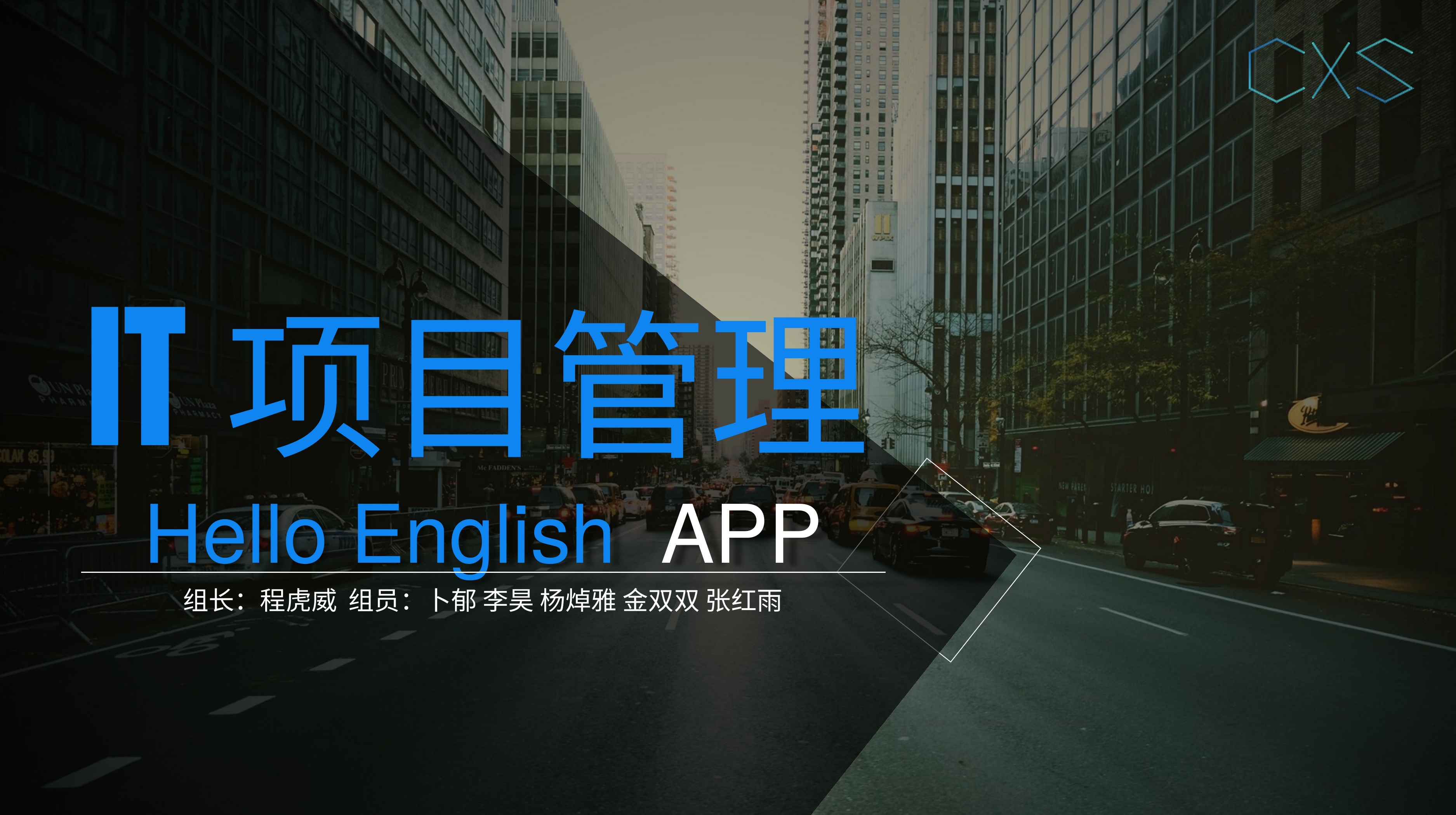

IT项目管理
Hello English  APP

组长：程虎威  组员：卜郁 李昊 杨焯雅 金双双 张红雨